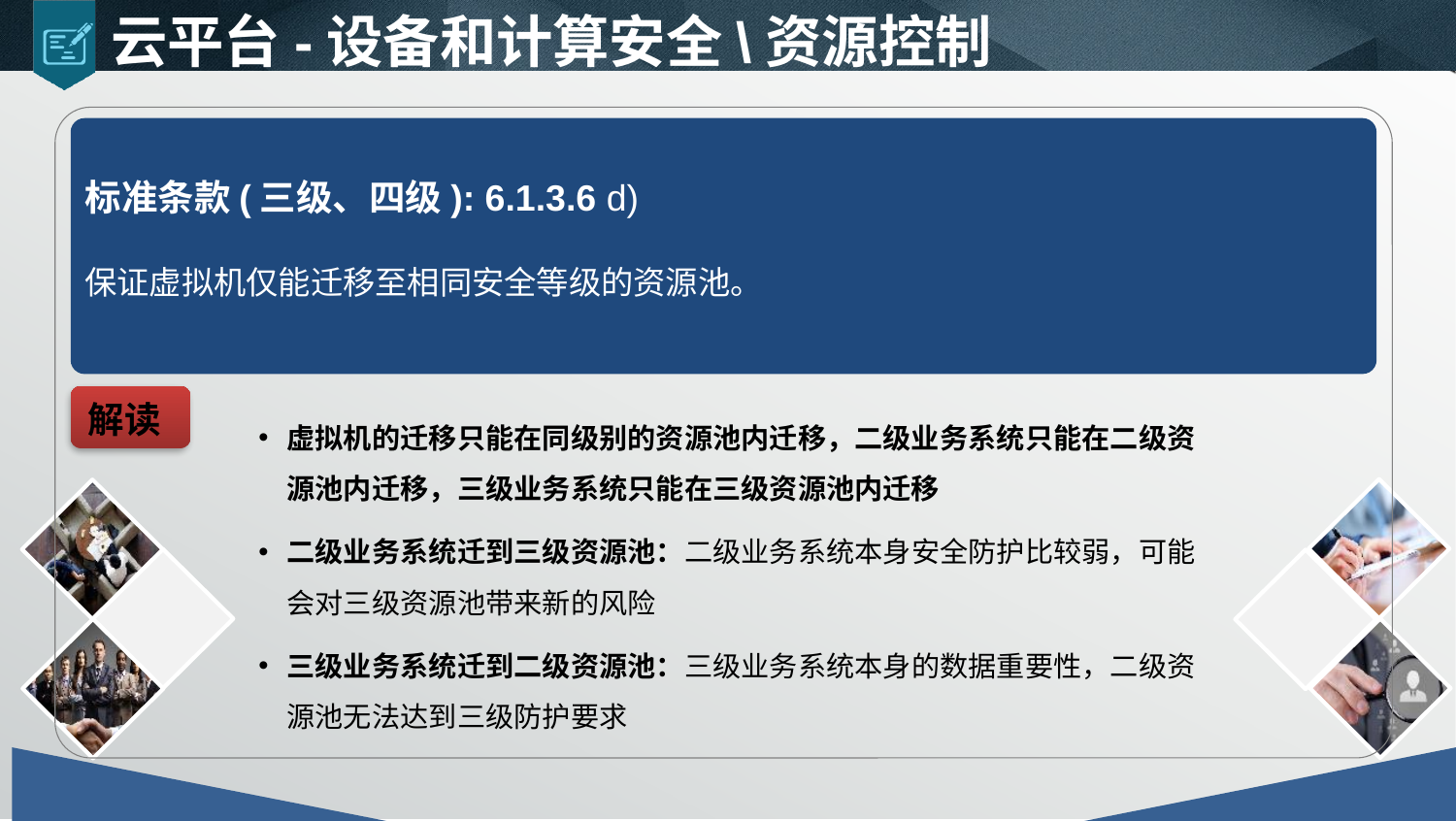

云平台-设备和计算安全\资源控制

标准条款(三级、四级): 6.1.3.6 d)

保证虚拟机仅能迁移至相同安全等级的资源池。
解读
虚拟机的迁移只能在同级别的资源池内迁移，二级业务系统只能在二级资源池内迁移，三级业务系统只能在三级资源池内迁移
二级业务系统迁到三级资源池：二级业务系统本身安全防护比较弱，可能会对三级资源池带来新的风险
三级业务系统迁到二级资源池：三级业务系统本身的数据重要性，二级资源池无法达到三级防护要求